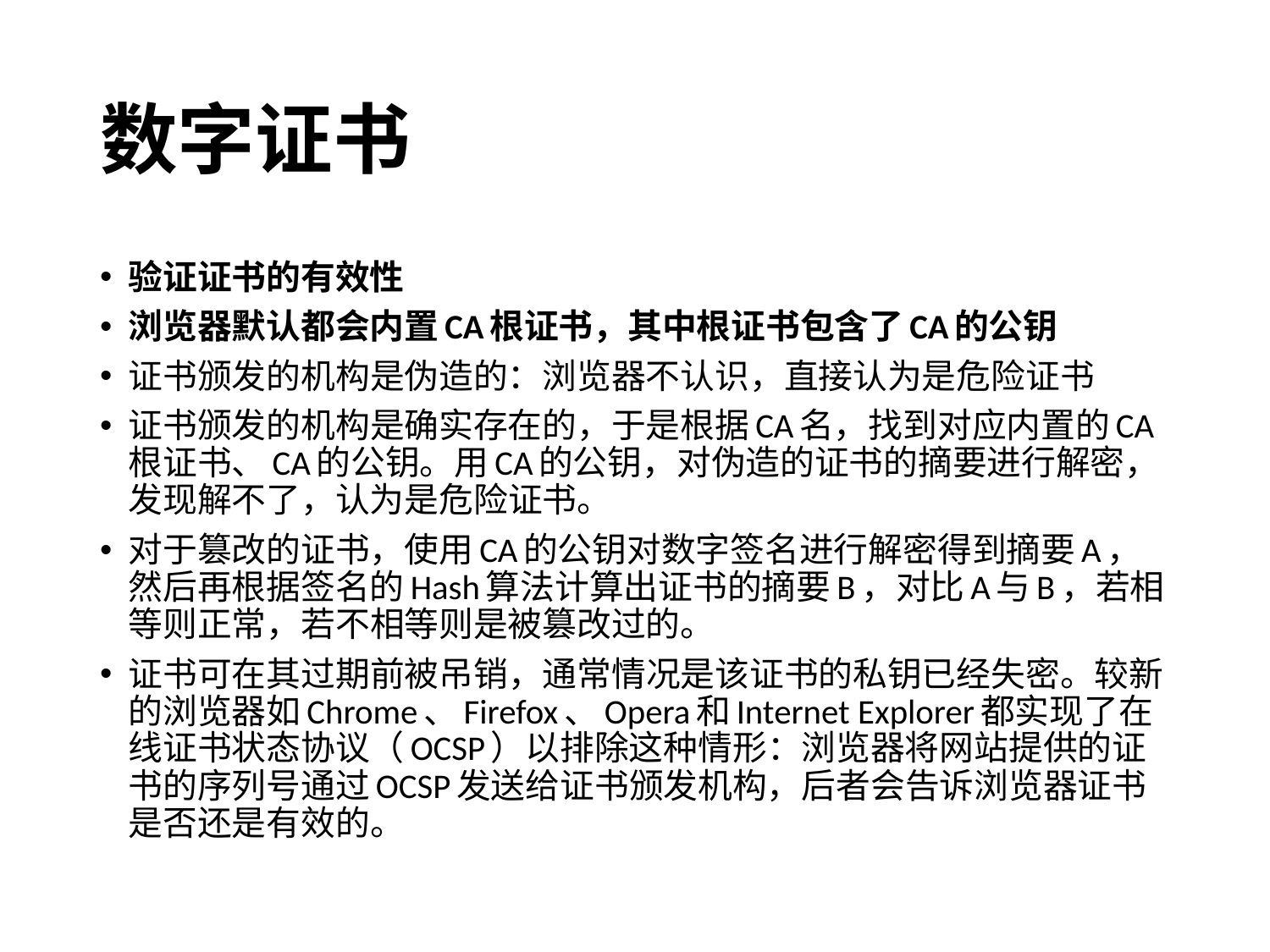

# 数字证书
验证证书的有效性
浏览器默认都会内置CA根证书，其中根证书包含了CA的公钥
证书颁发的机构是伪造的：浏览器不认识，直接认为是危险证书
证书颁发的机构是确实存在的，于是根据CA名，找到对应内置的CA根证书、CA的公钥。用CA的公钥，对伪造的证书的摘要进行解密，发现解不了，认为是危险证书。
对于篡改的证书，使用CA的公钥对数字签名进行解密得到摘要A，然后再根据签名的Hash算法计算出证书的摘要B，对比A与B，若相等则正常，若不相等则是被篡改过的。
证书可在其过期前被吊销，通常情况是该证书的私钥已经失密。较新的浏览器如Chrome、Firefox、Opera和Internet Explorer都实现了在线证书状态协议（OCSP）以排除这种情形：浏览器将网站提供的证书的序列号通过OCSP发送给证书颁发机构，后者会告诉浏览器证书是否还是有效的。